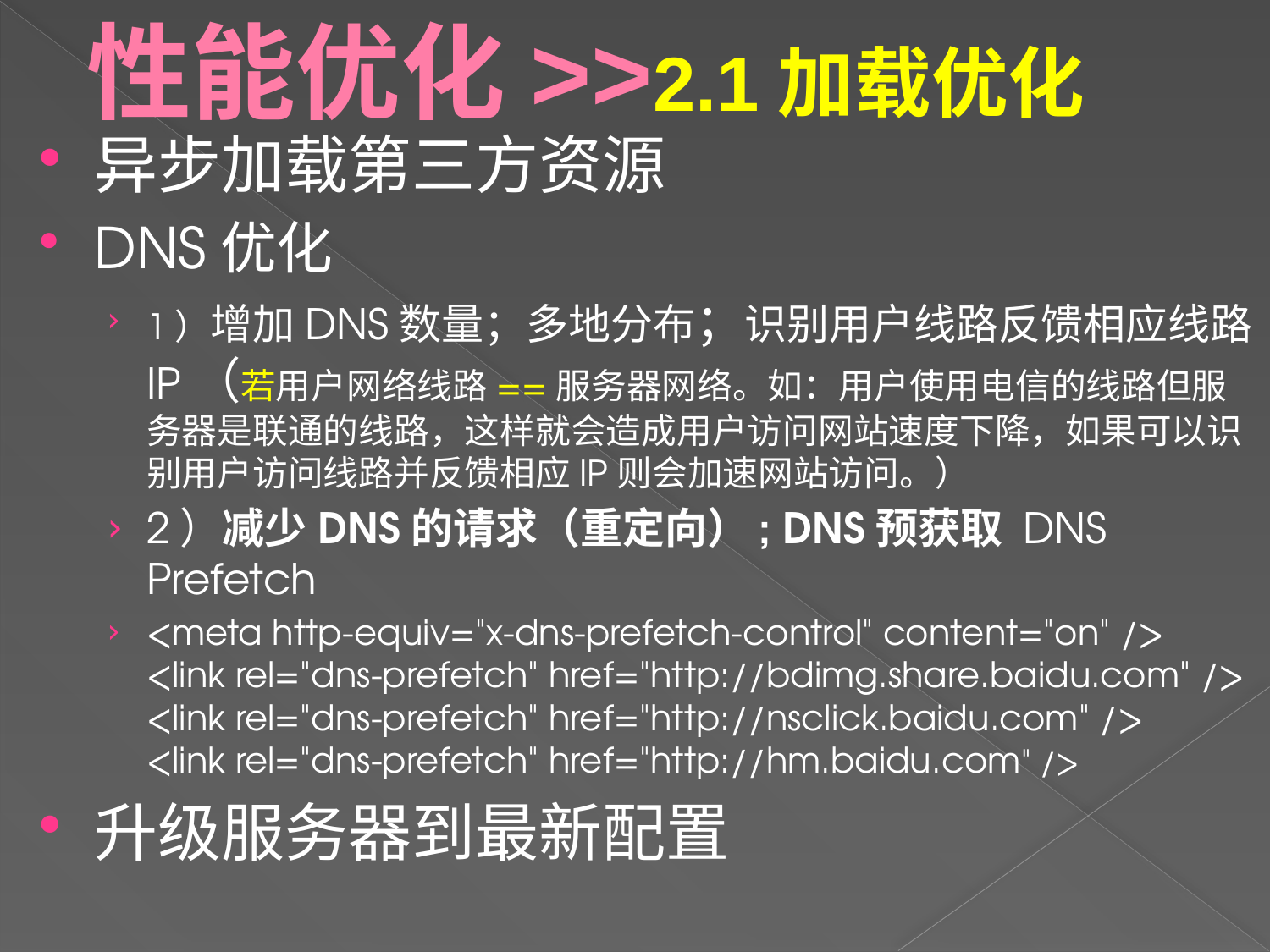

# 性能优化>>2.1加载优化
异步加载第三方资源
DNS优化
1）增加DNS数量；多地分布；识别用户线路反馈相应线路IP（若用户网络线路==服务器网络。如：用户使用电信的线路但服务器是联通的线路，这样就会造成用户访问网站速度下降，如果可以识别用户访问线路并反馈相应IP则会加速网站访问。）
2）减少DNS的请求（重定向）; DNS预获取 DNS Prefetch
<meta http-equiv="x-dns-prefetch-control" content="on" />
<link rel="dns-prefetch" href="http://bdimg.share.baidu.com" />
<link rel="dns-prefetch" href="http://nsclick.baidu.com" />
<link rel="dns-prefetch" href="http://hm.baidu.com" />
升级服务器到最新配置